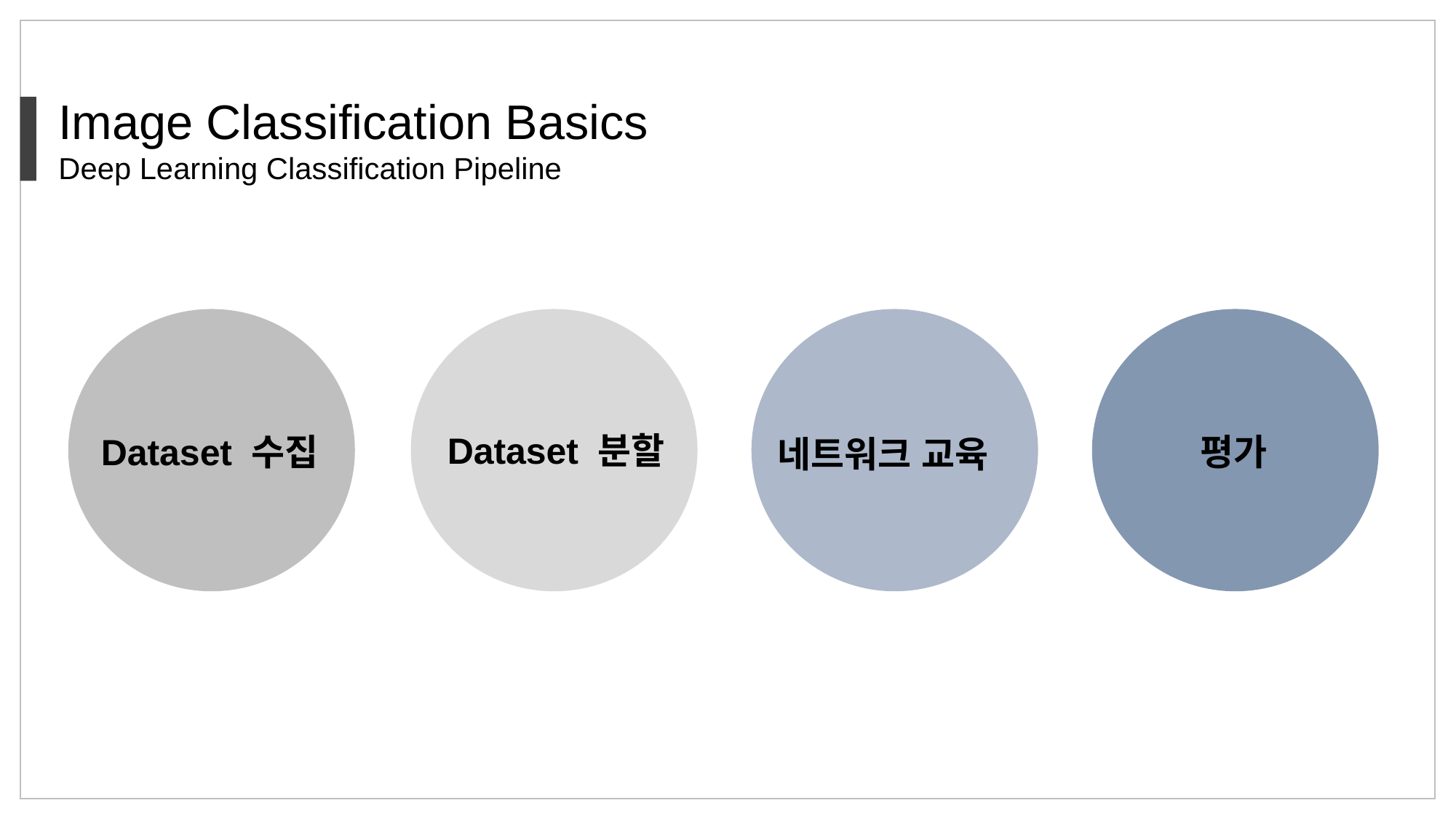

Image Classification Basics
Deep Learning Classification Pipeline

Dataset 분할
Dataset 수집
평가
네트워크 교육